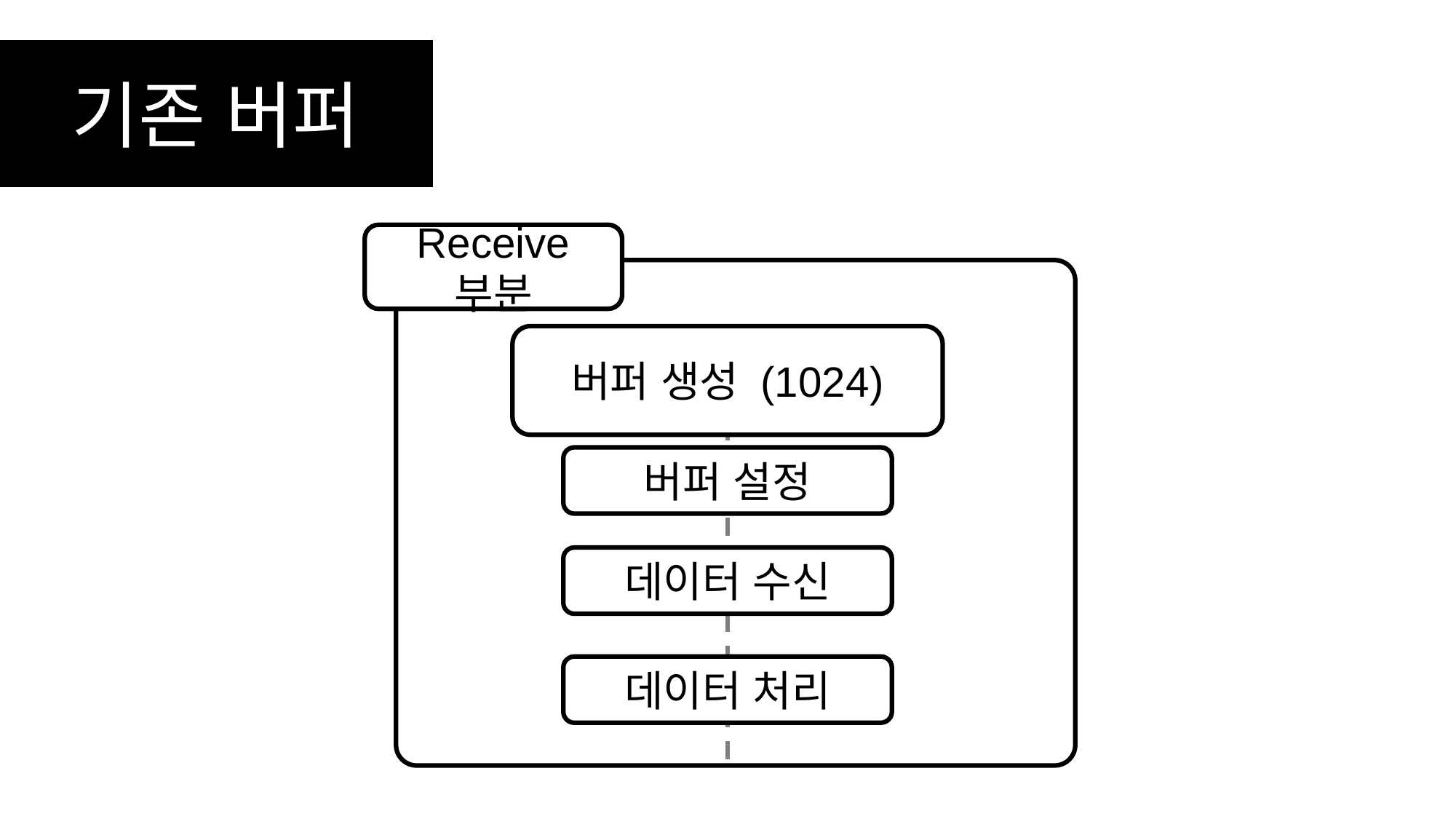

기존 버퍼
Receive 부분

버퍼 생성 (1024)
버퍼 설정
데이터 수신
데이터 처리